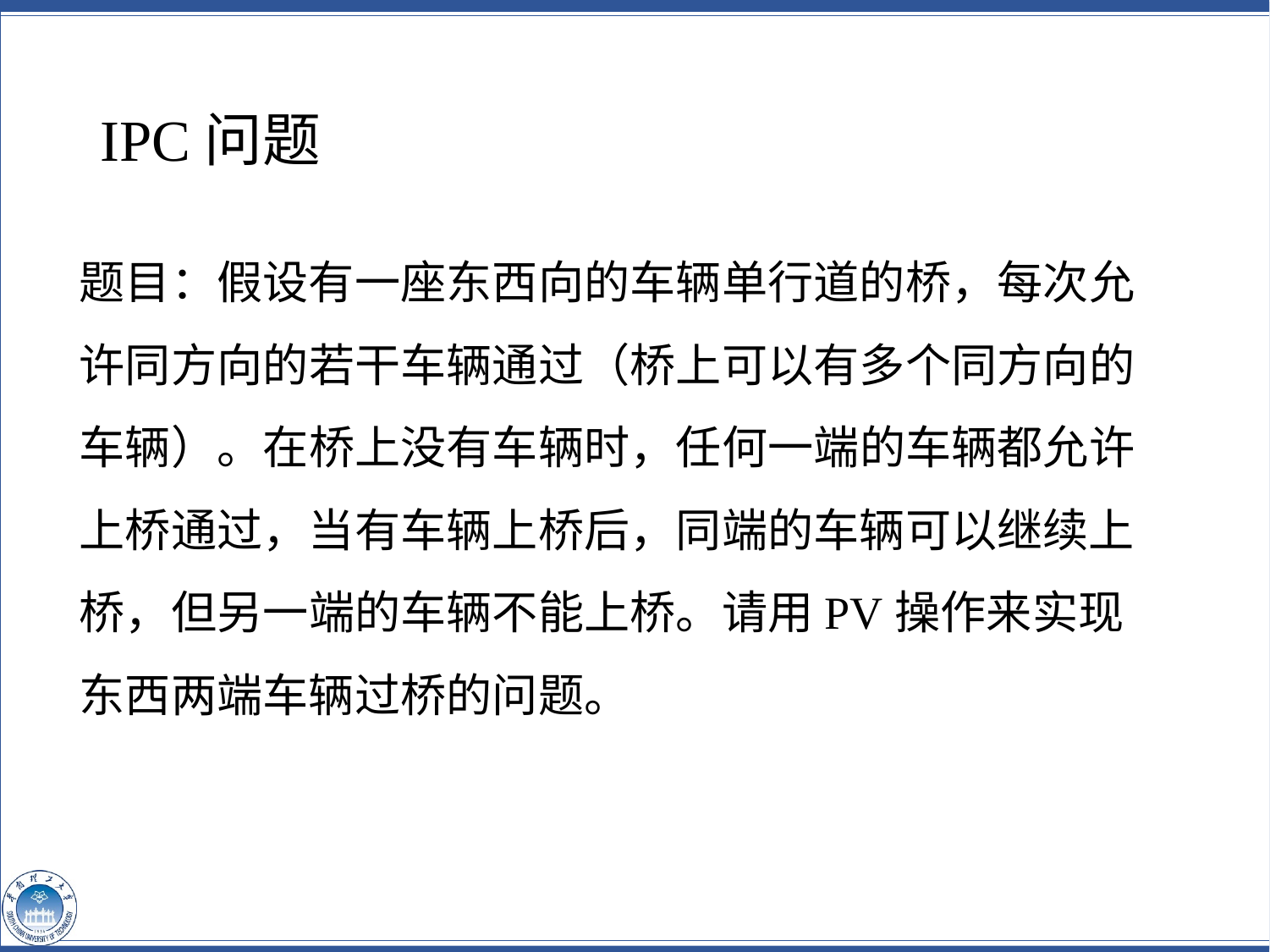

# IPC问题
题目：假设有一座东西向的车辆单行道的桥，每次允许同方向的若干车辆通过（桥上可以有多个同方向的车辆）。在桥上没有车辆时，任何一端的车辆都允许上桥通过，当有车辆上桥后，同端的车辆可以继续上桥，但另一端的车辆不能上桥。请用PV操作来实现东西两端车辆过桥的问题。